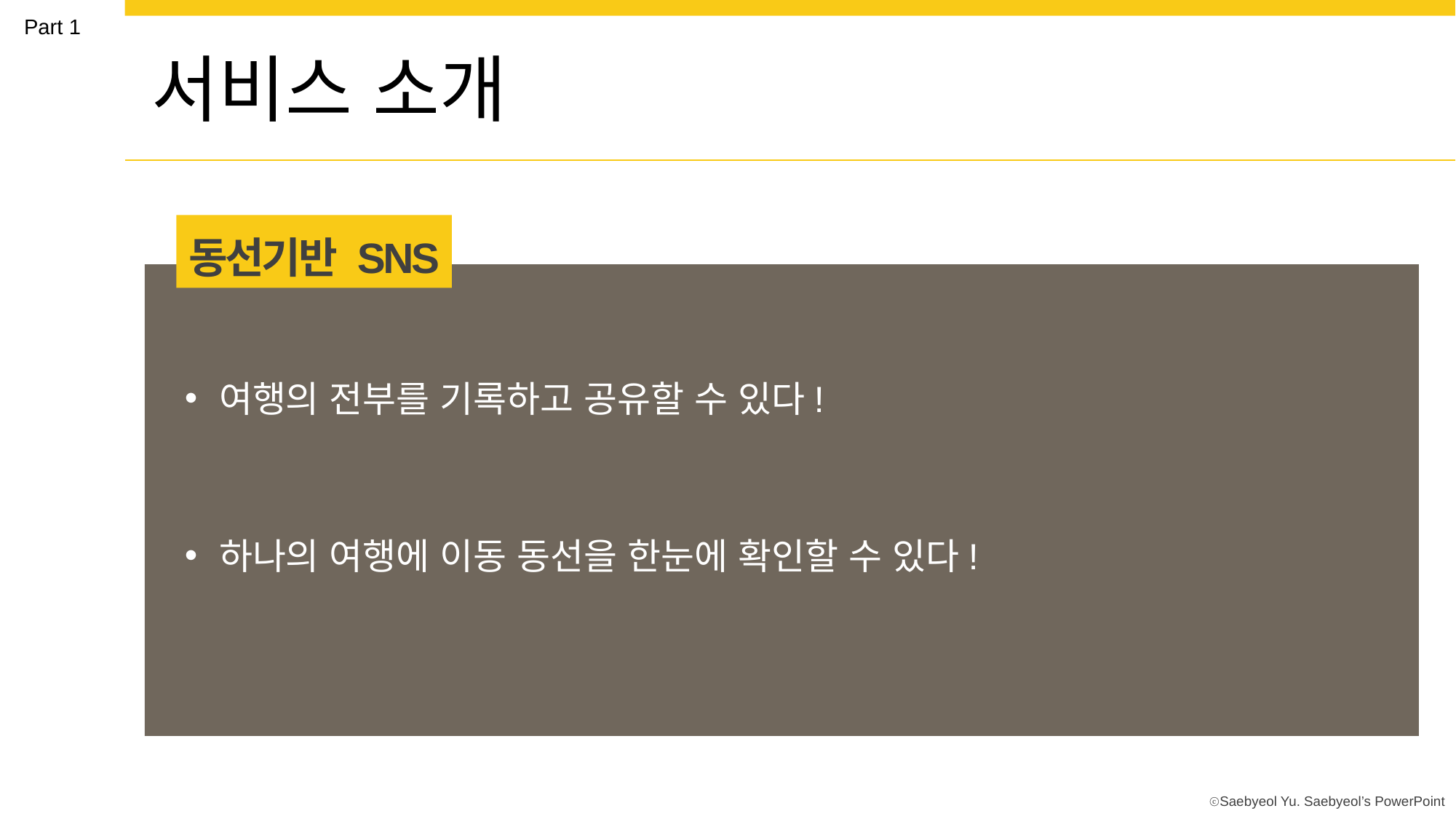

Part 1
서비스 소개

동선기반 SNS

여행의 전부를 기록하고 공유할 수 있다!

하나의 여행에 이동 동선을 한눈에 확인할 수 있다!